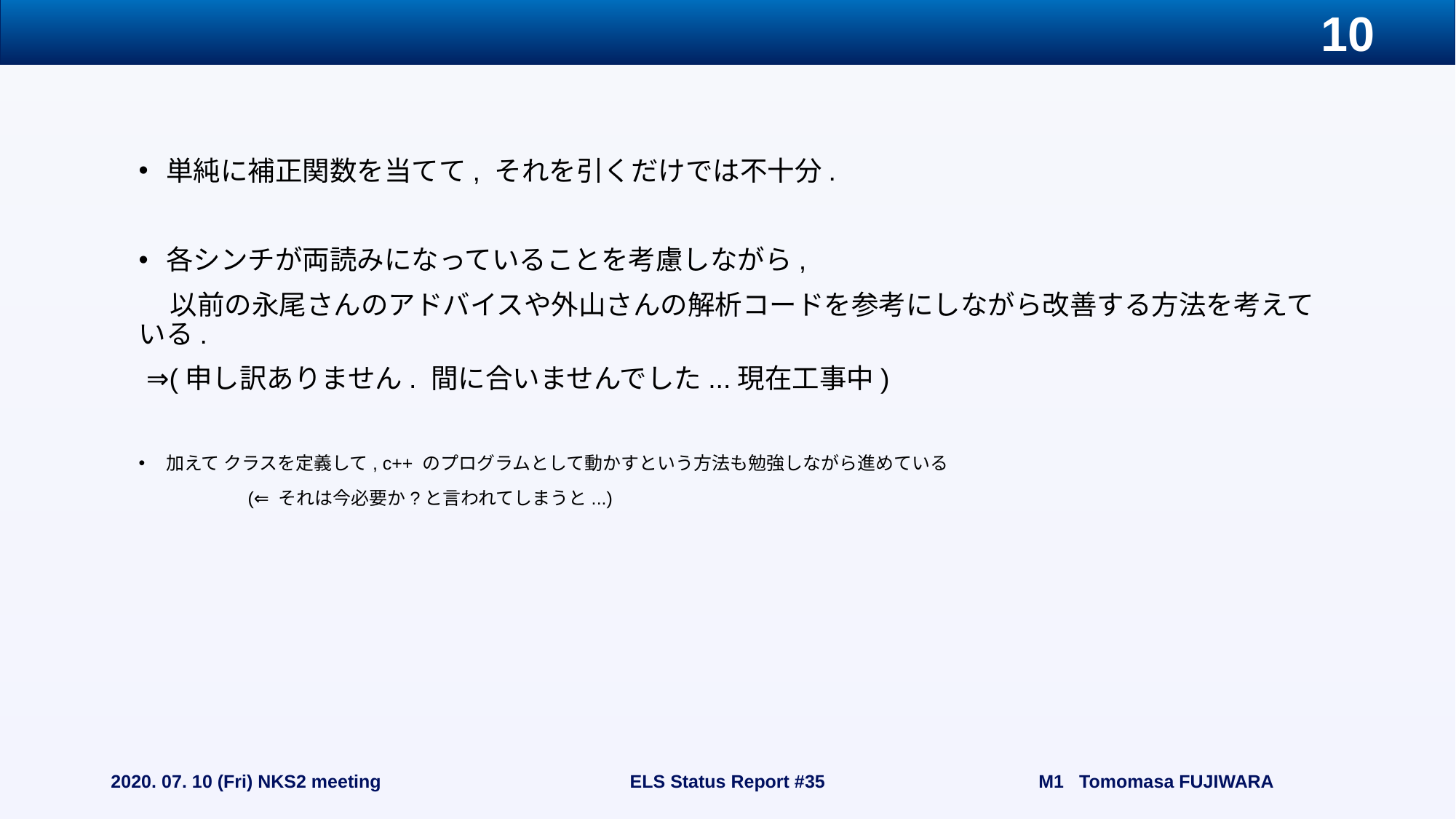

#
単純に補正関数を当てて, それを引くだけでは不十分.

各シンチが両読みになっていることを考慮しながら,
    以前の永尾さんのアドバイスや外山さんの解析コードを参考にしながら改善する方法を考えている.
 ⇒(申し訳ありません. 間に合いませんでした...現在工事中)

加えて クラスを定義して, c++ のプログラムとして動かすという方法も勉強しながら進めている
	(⇐ それは今必要か?と言われてしまうと...)

2020. 07. 10 (Fri) NKS2 meeting
ELS Status Report #35